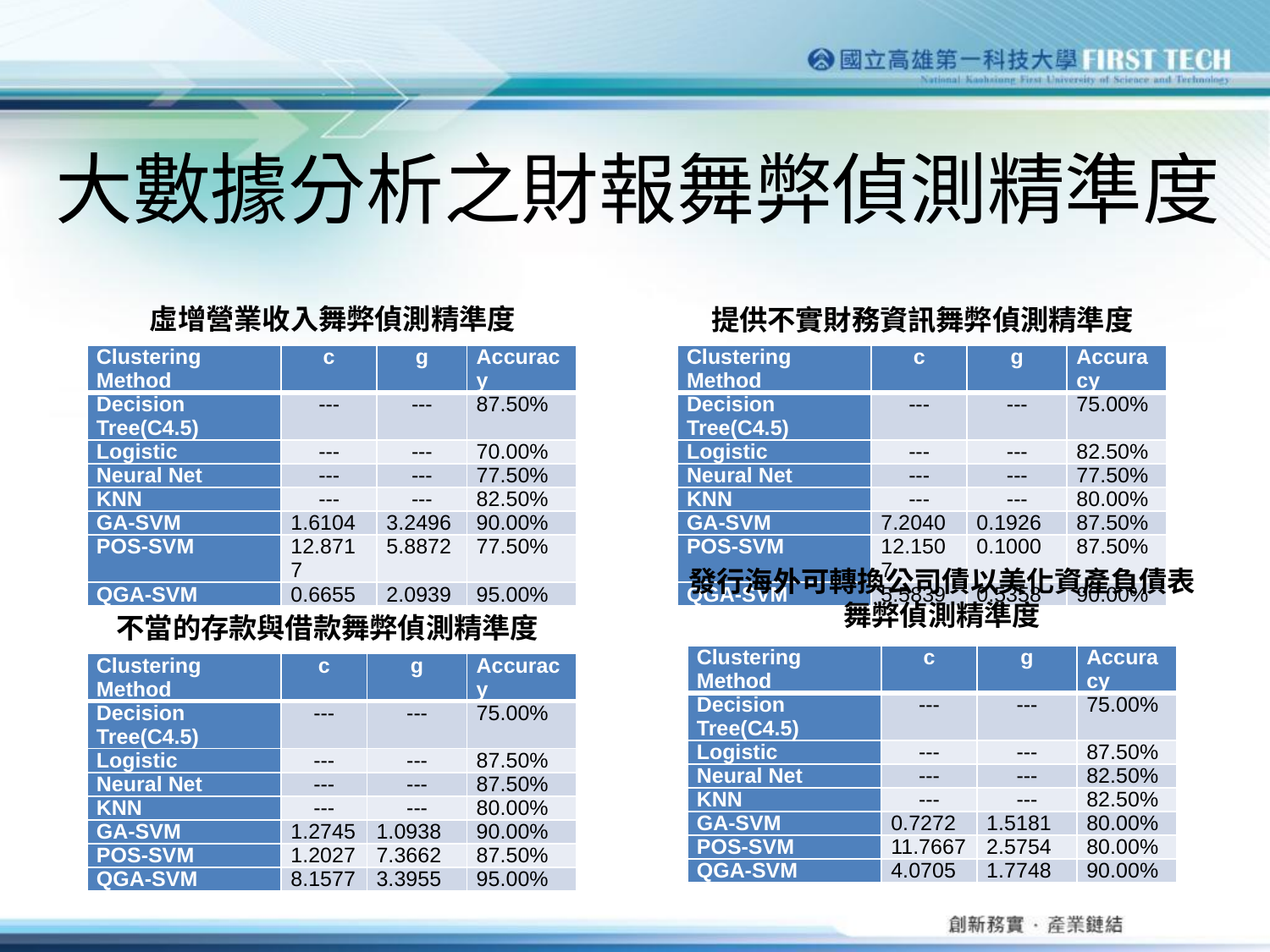

# 大數據分析之財報舞弊偵測精準度
虛增營業收入舞弊偵測精準度

提供不實財務資訊舞弊偵測精準度

| Clustering Method | c | g | Accuracy |
| --- | --- | --- | --- |
| Decision Tree(C4.5) | --- | --- | 87.50% |
| Logistic | --- | --- | 70.00% |
| Neural Net | --- | --- | 77.50% |
| KNN | --- | --- | 82.50% |
| GA-SVM | 1.6104 | 3.2496 | 90.00% |
| POS-SVM | 12.8717 | 5.8872 | 77.50% |
| QGA-SVM | 0.6655 | 2.0939 | 95.00% |
| Clustering Method | c | g | Accuracy |
| --- | --- | --- | --- |
| Decision Tree(C4.5) | --- | --- | 75.00% |
| Logistic | --- | --- | 82.50% |
| Neural Net | --- | --- | 77.50% |
| KNN | --- | --- | 80.00% |
| GA-SVM | 7.2040 | 0.1926 | 87.50% |
| POS-SVM | 12.1507 | 0.1000 | 87.50% |
| QGA-SVM | 5.5839 | 0.5358 | 90.00% |
發行海外可轉換公司債以美化資產負債表舞弊偵測精準度

不當的存款與借款舞弊偵測精準度

| Clustering Method | c | g | Accuracy |
| --- | --- | --- | --- |
| Decision Tree(C4.5) | --- | --- | 75.00% |
| Logistic | --- | --- | 87.50% |
| Neural Net | --- | --- | 82.50% |
| KNN | --- | --- | 82.50% |
| GA-SVM | 0.7272 | 1.5181 | 80.00% |
| POS-SVM | 11.7667 | 2.5754 | 80.00% |
| QGA-SVM | 4.0705 | 1.7748 | 90.00% |
| Clustering Method | c | g | Accuracy |
| --- | --- | --- | --- |
| Decision Tree(C4.5) | --- | --- | 75.00% |
| Logistic | --- | --- | 87.50% |
| Neural Net | --- | --- | 87.50% |
| KNN | --- | --- | 80.00% |
| GA-SVM | 1.2745 | 1.0938 | 90.00% |
| POS-SVM | 1.2027 | 7.3662 | 87.50% |
| QGA-SVM | 8.1577 | 3.3955 | 95.00% |